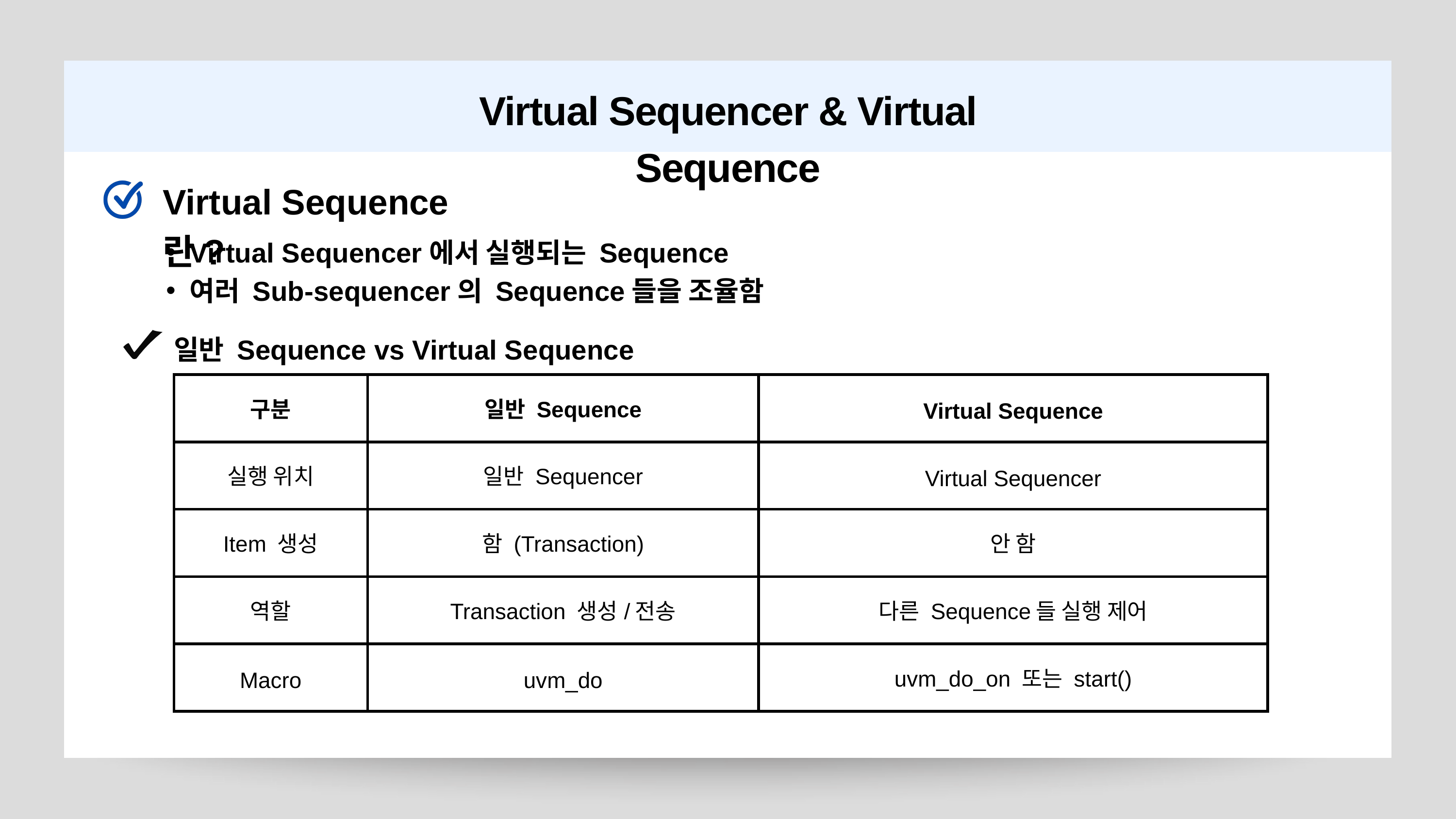

Virtual Sequencer & Virtual Sequence
Virtual Sequence란?

Virtual Sequencer에서 실행되는 Sequence
여러 Sub-sequencer의 Sequence들을 조율함

일반 Sequence vs Virtual Sequence

| 구분 | 일반 Sequence | Virtual Sequence |
| --- | --- | --- |
| 실행 위치 | 일반 Sequencer | Virtual Sequencer |
| Item 생성 | 함 (Transaction) | 안 함 |
| 역할 | Transaction 생성/전송 | 다른 Sequence들 실행 제어 |
| Macro | uvm\_do | uvm\_do\_on 또는 start() |